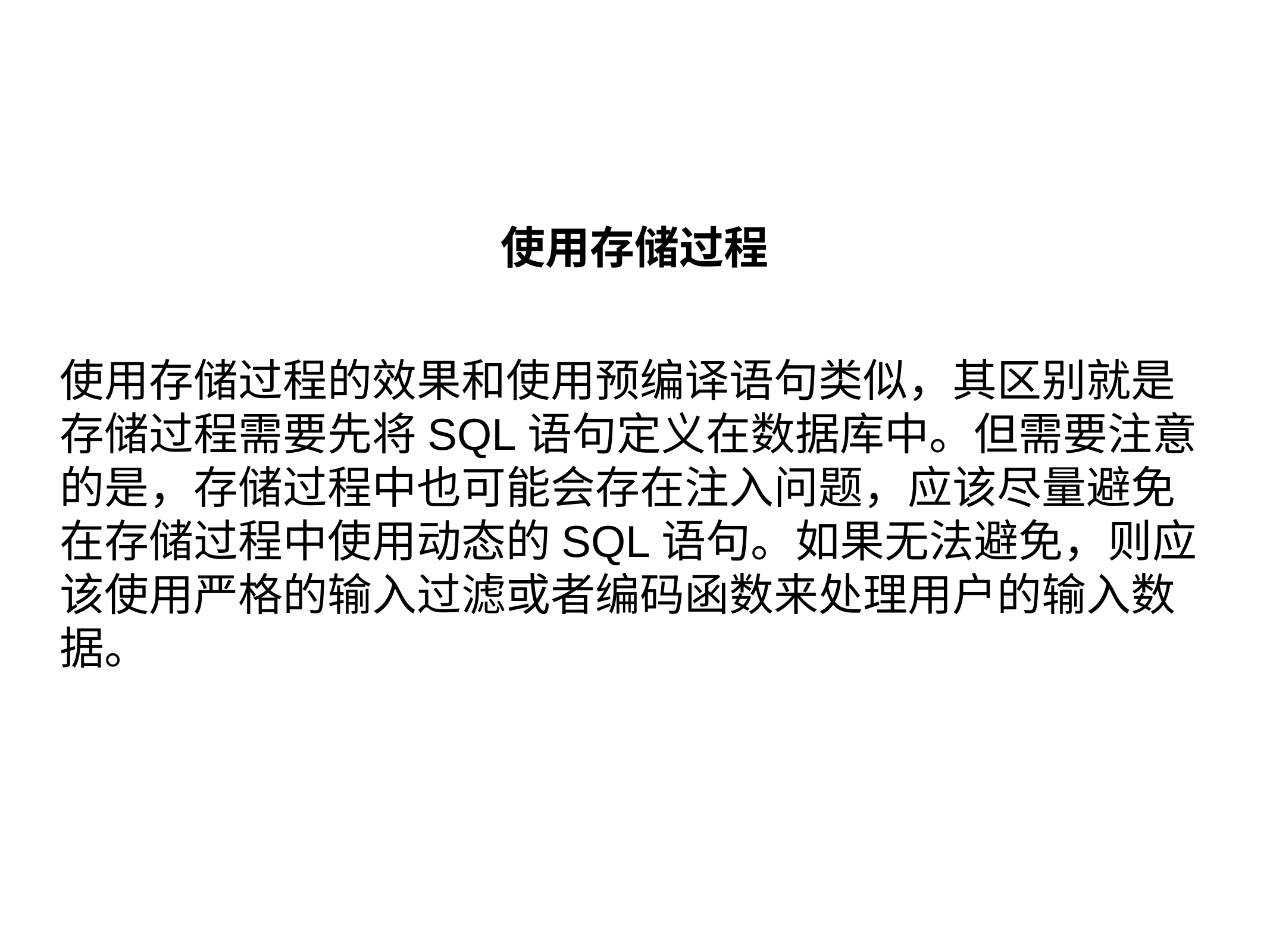

使用存储过程
使用存储过程的效果和使用预编译语句类似，其区别就是存储过程需要先将SQL语句定义在数据库中。但需要注意的是，存储过程中也可能会存在注入问题，应该尽量避免在存储过程中使用动态的SQL语句。如果无法避免，则应该使用严格的输入过滤或者编码函数来处理用户的输入数据。